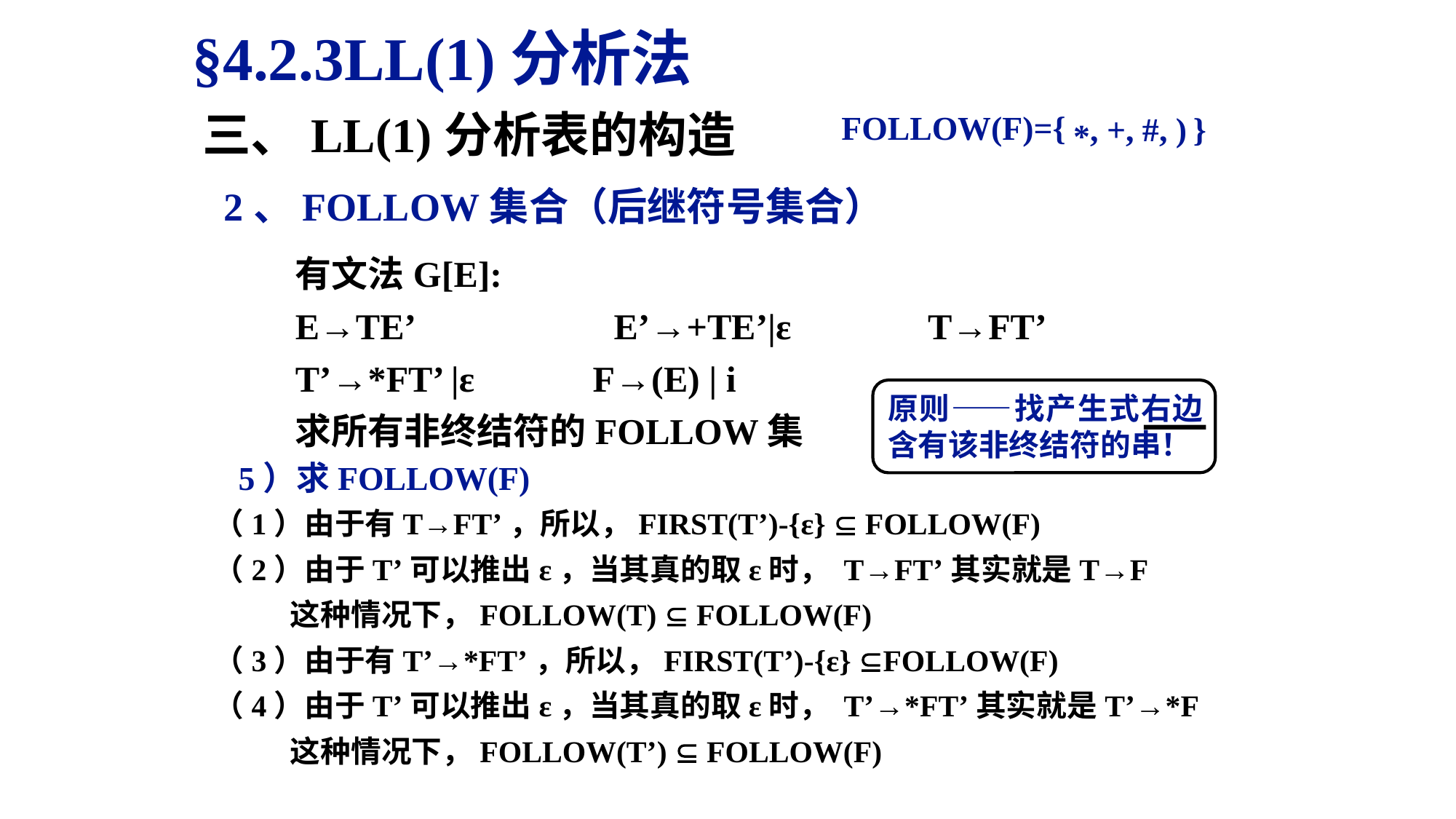

§4.2.3LL(1)分析法
三、LL(1)分析表的构造
FOLLOW(F)={
, +, #, )
}
*
2、FOLLOW集合（后继符号集合）
有文法G[E]:
E→TE’                      E’→+TE’|ε               T→FT’
T’→*FT’ |ε             F→(E) | i
求所有非终结符的FOLLOW集

原则——找产生式右边含有该非终结符的串！

5）求FOLLOW(F)
（1）由于有T→FT’，所以，FIRST(T’)-{ε} ⊆ FOLLOW(F)
（2）由于T’可以推出ε，当其真的取ε时， T→FT’其实就是T→F
          这种情况下，FOLLOW(T) ⊆ FOLLOW(F)
（3）由于有T’→*FT’，所以，FIRST(T’)-{ε} ⊆FOLLOW(F)
（4）由于T’可以推出ε，当其真的取ε时， T’→*FT’其实就是T’→*F
          这种情况下，FOLLOW(T’) ⊆ FOLLOW(F)